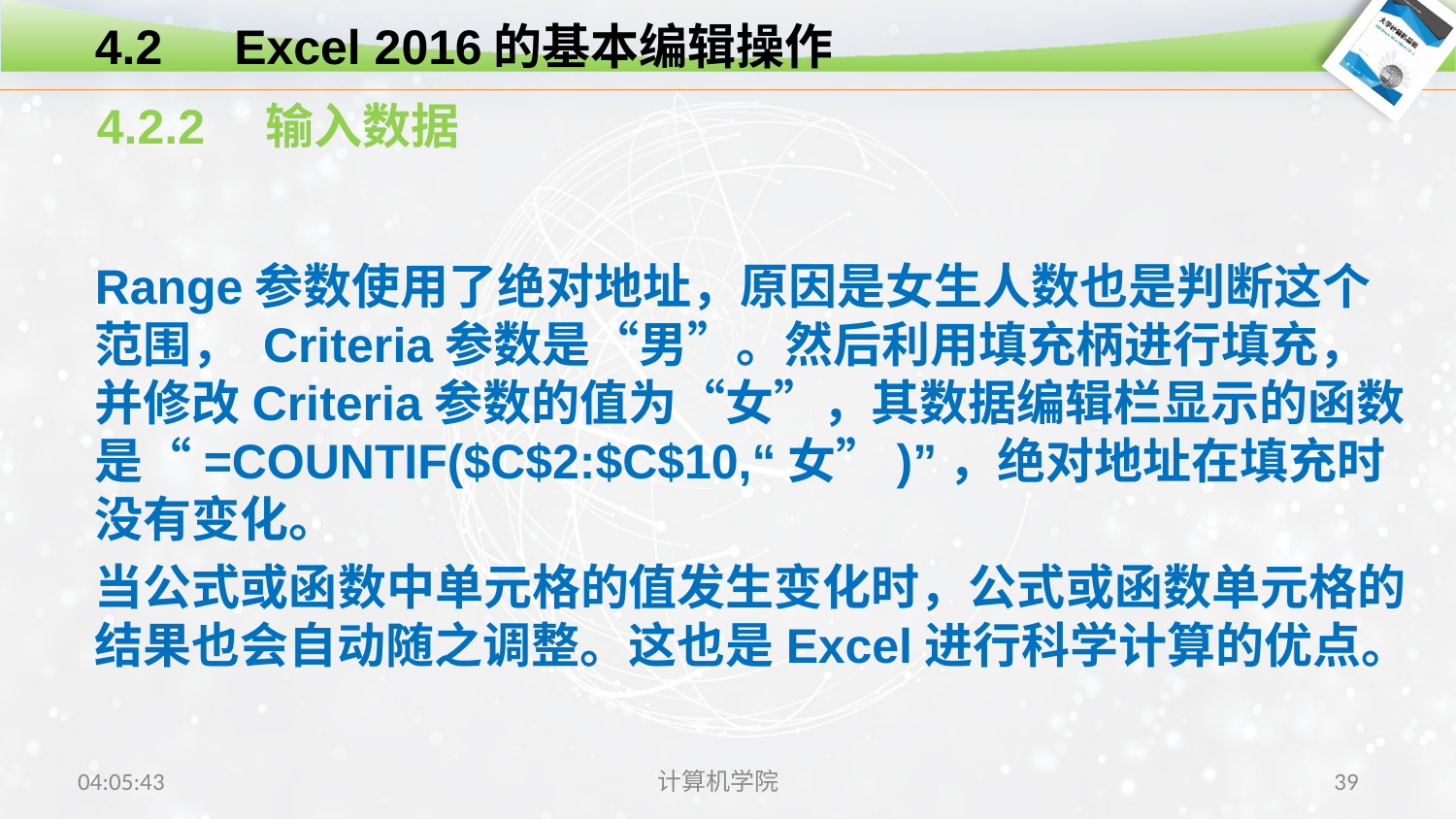

4.2　Excel 2016的基本编辑操作
4.2.2　输入数据

Range参数使用了绝对地址，原因是女生人数也是判断这个范围， Criteria参数是“男”。然后利用填充柄进行填充，并修改Criteria参数的值为“女”，其数据编辑栏显示的函数是“=COUNTIF($C$2:$C$10,“女”)”，绝对地址在填充时没有变化。
当公式或函数中单元格的值发生变化时，公式或函数单元格的结果也会自动随之调整。这也是Excel进行科学计算的优点。